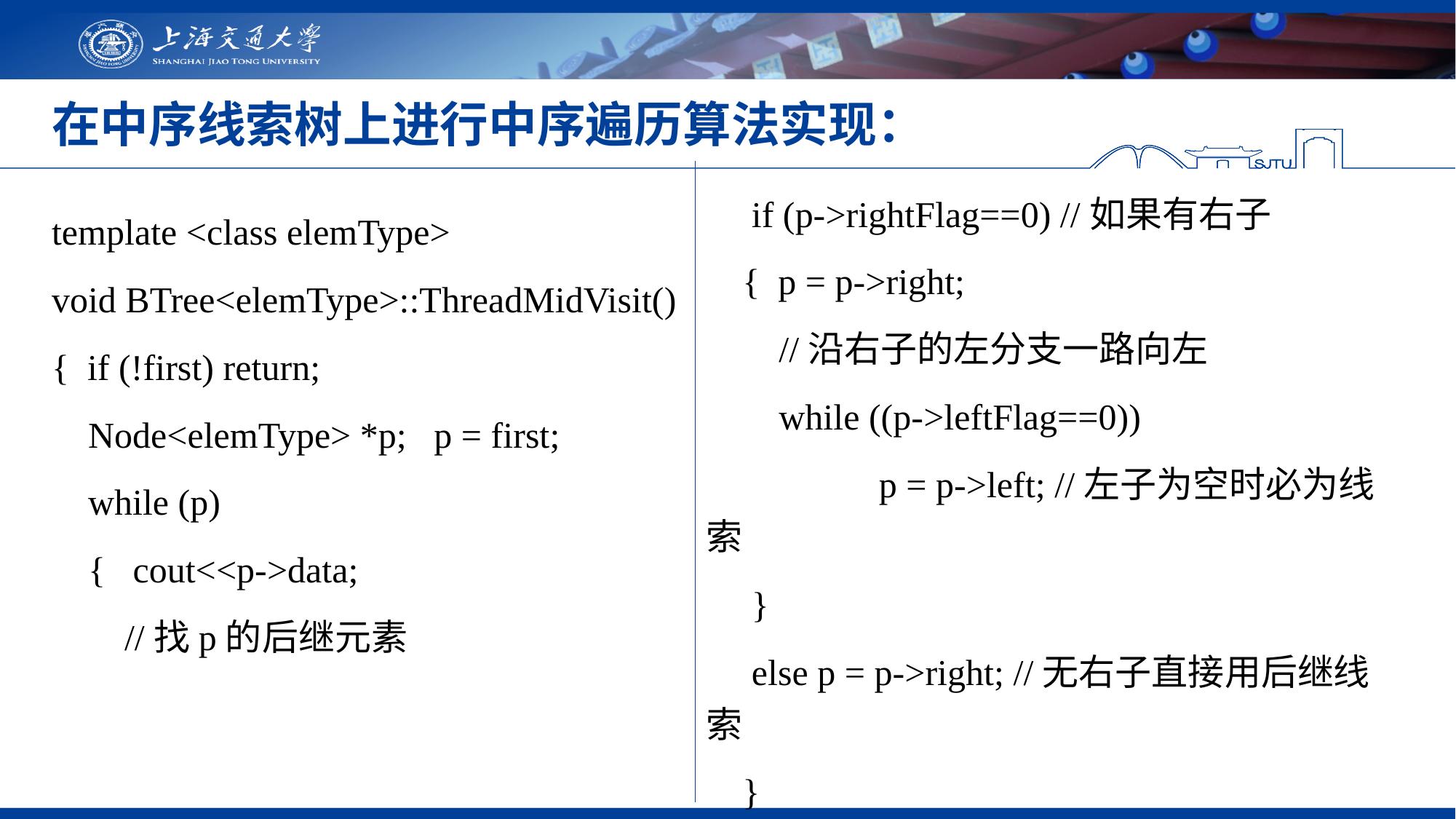

# 在中序线索树上进行中序遍历算法实现：
     if (p->rightFlag==0) //如果有右子
    {  p = p->right;
        //沿右子的左分支一路向左
        while ((p->leftFlag==0))
                   p = p->left; //左子为空时必为线索
     }
     else p = p->right; //无右子直接用后继线索
    }
    cout<<endl;  }
template <class elemType>
void BTree<elemType>::ThreadMidVisit()
{  if (!first) return;
    Node<elemType> *p;   p = first;
    while (p)
    {   cout<<p->data;
        //找p的后继元素